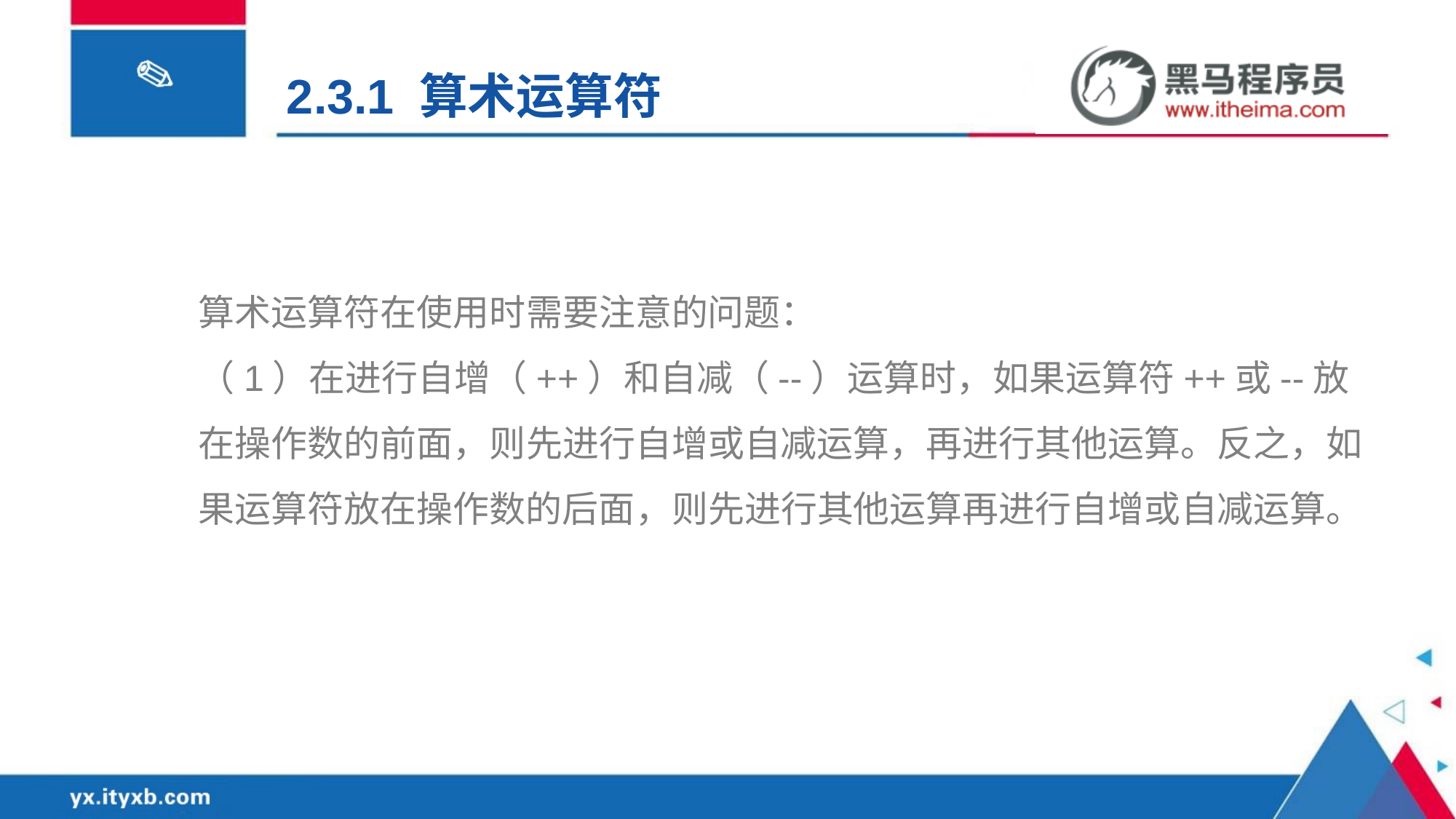

2.3.1 算术运算符

算术运算符在使用时需要注意的问题：
（1）在进行自增（++）和自减（--）运算时，如果运算符++或--放在操作数的前面，则先进行自增或自减运算，再进行其他运算。反之，如果运算符放在操作数的后面，则先进行其他运算再进行自增或自减运算。